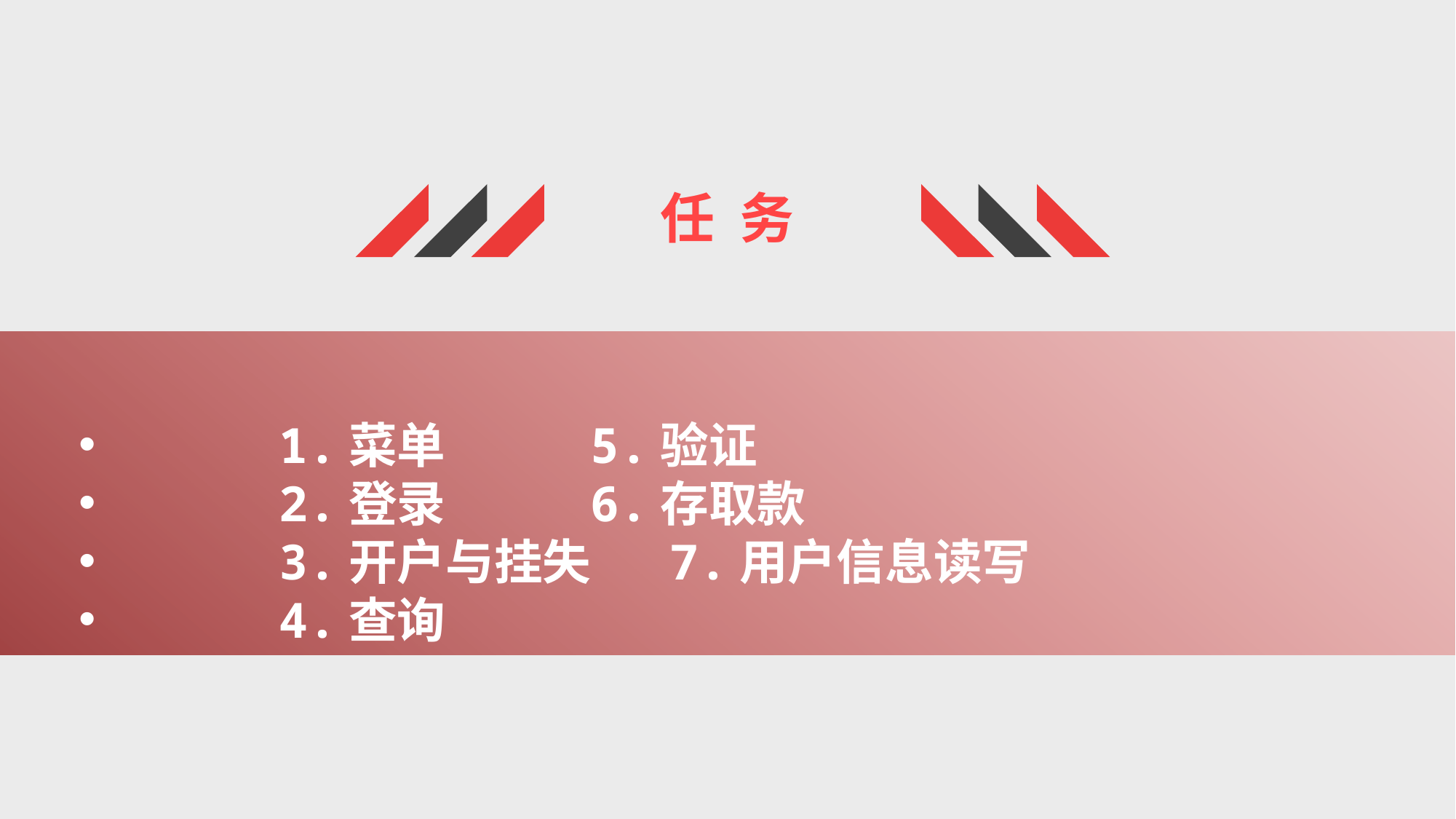

任  务

     1.菜单            5.验证
     2.登录            6.存取款
     3.开户与挂失      7.用户信息读写
     4.查询